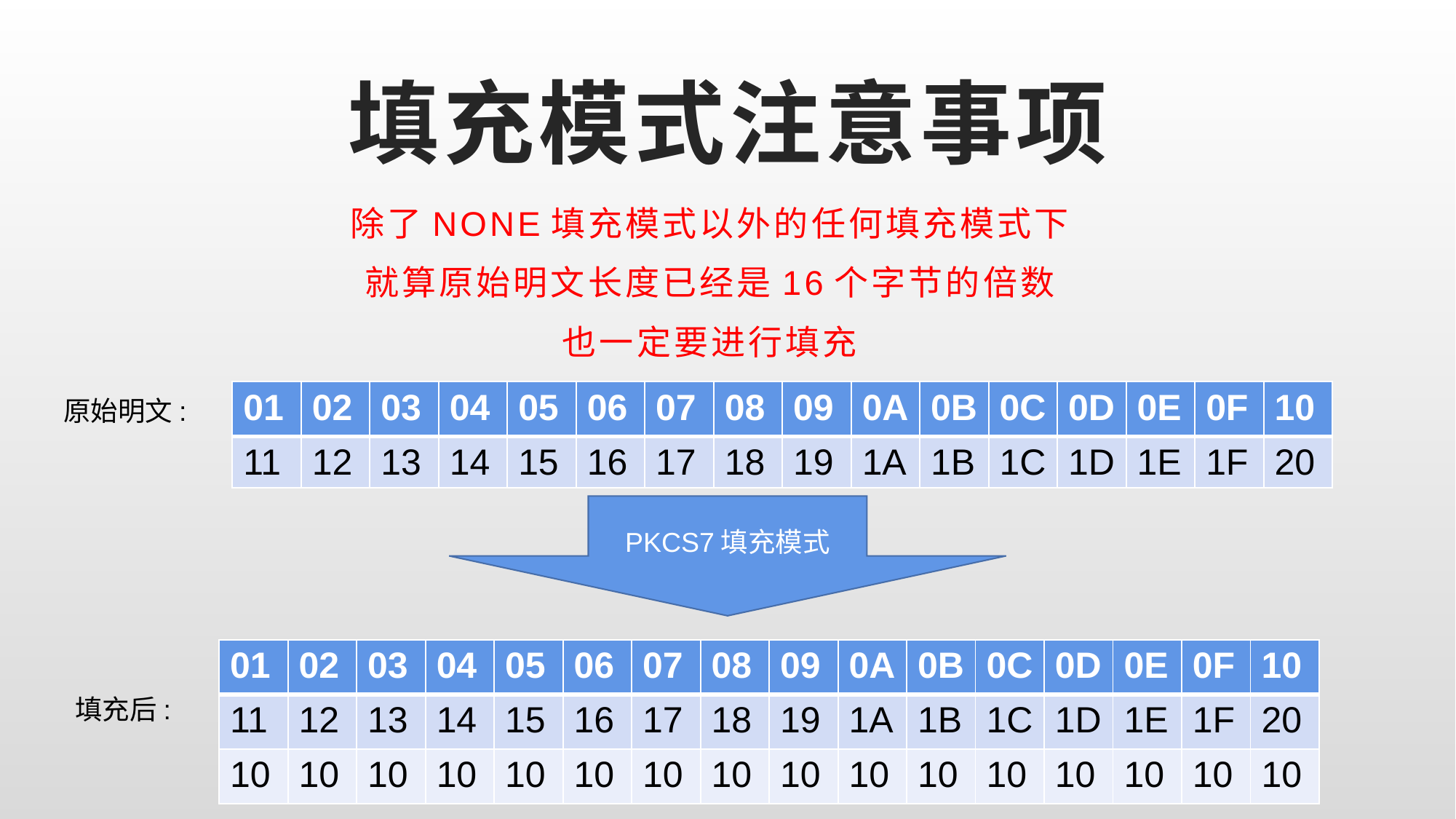

# 填充模式注意事项
除了NONE填充模式以外的任何填充模式下
就算原始明文长度已经是16个字节的倍数
也一定要进行填充
| 01 | 02 | 03 | 04 | 05 | 06 | 07 | 08 | 09 | 0A | 0B | 0C | 0D | 0E | 0F | 10 |
| --- | --- | --- | --- | --- | --- | --- | --- | --- | --- | --- | --- | --- | --- | --- | --- |
| 11 | 12 | 13 | 14 | 15 | 16 | 17 | 18 | 19 | 1A | 1B | 1C | 1D | 1E | 1F | 20 |
原始明文:
PKCS7填充模式
| 01 | 02 | 03 | 04 | 05 | 06 | 07 | 08 | 09 | 0A | 0B | 0C | 0D | 0E | 0F | 10 |
| --- | --- | --- | --- | --- | --- | --- | --- | --- | --- | --- | --- | --- | --- | --- | --- |
| 11 | 12 | 13 | 14 | 15 | 16 | 17 | 18 | 19 | 1A | 1B | 1C | 1D | 1E | 1F | 20 |
| 10 | 10 | 10 | 10 | 10 | 10 | 10 | 10 | 10 | 10 | 10 | 10 | 10 | 10 | 10 | 10 |
填充后: